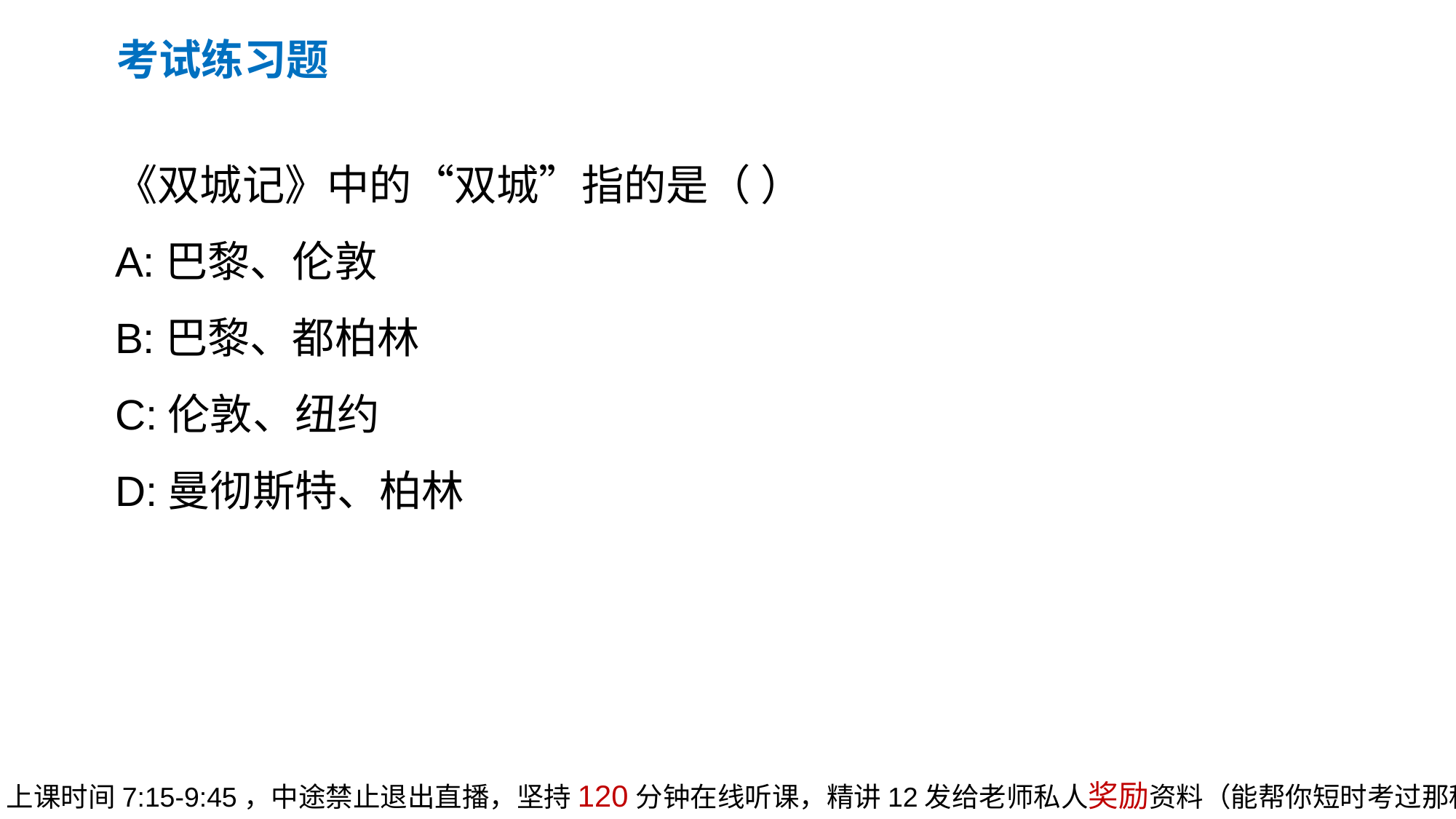

考试练习题
《双城记》中的“双城”指的是（ ） 
A:巴黎、伦敦
B:巴黎、都柏林
C:伦敦、纽约
D:曼彻斯特、柏林